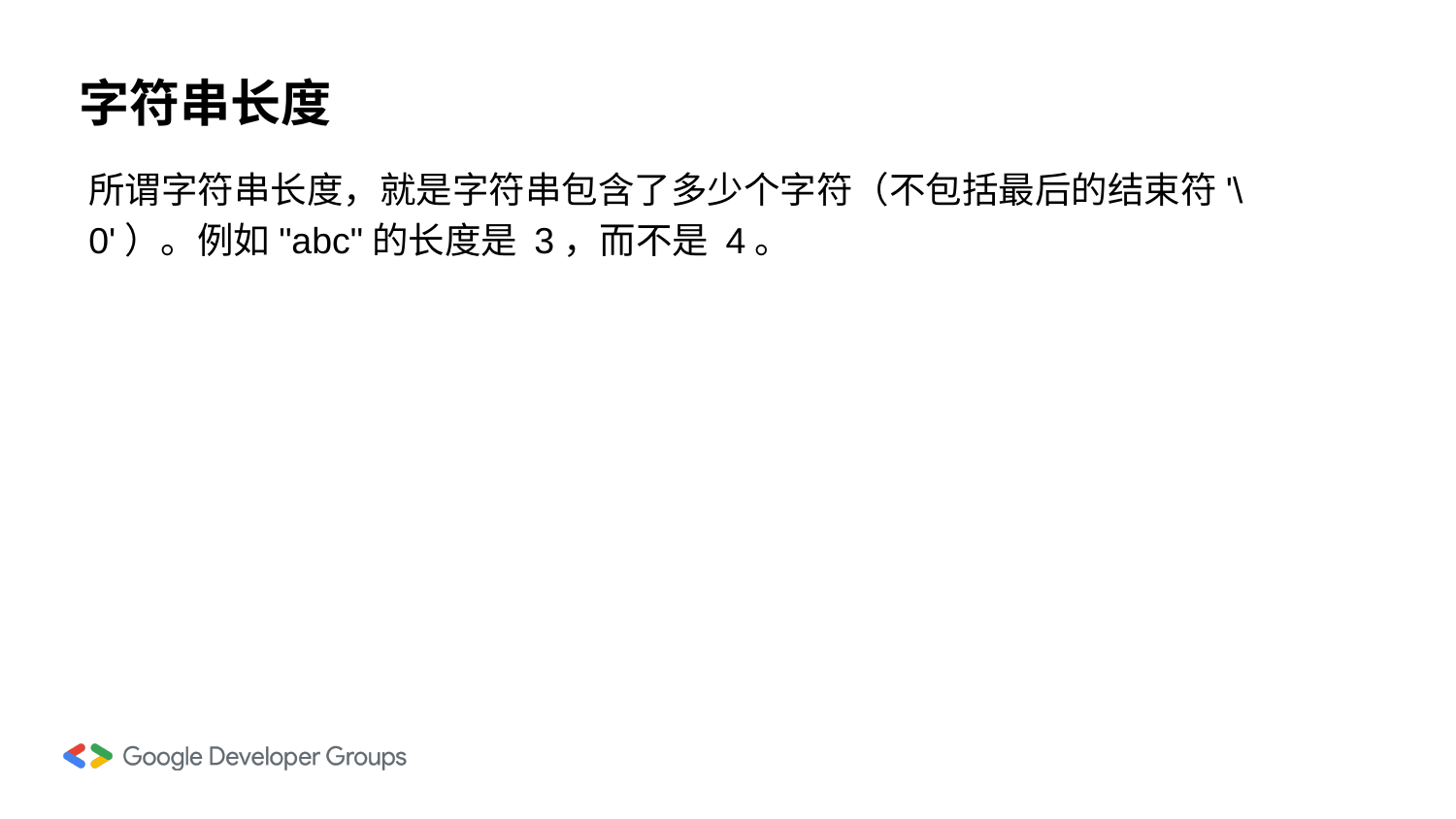

# 字符串长度
所谓字符串长度，就是字符串包含了多少个字符（不包括最后的结束符'\0'）。例如"abc"的长度是 3，而不是 4。